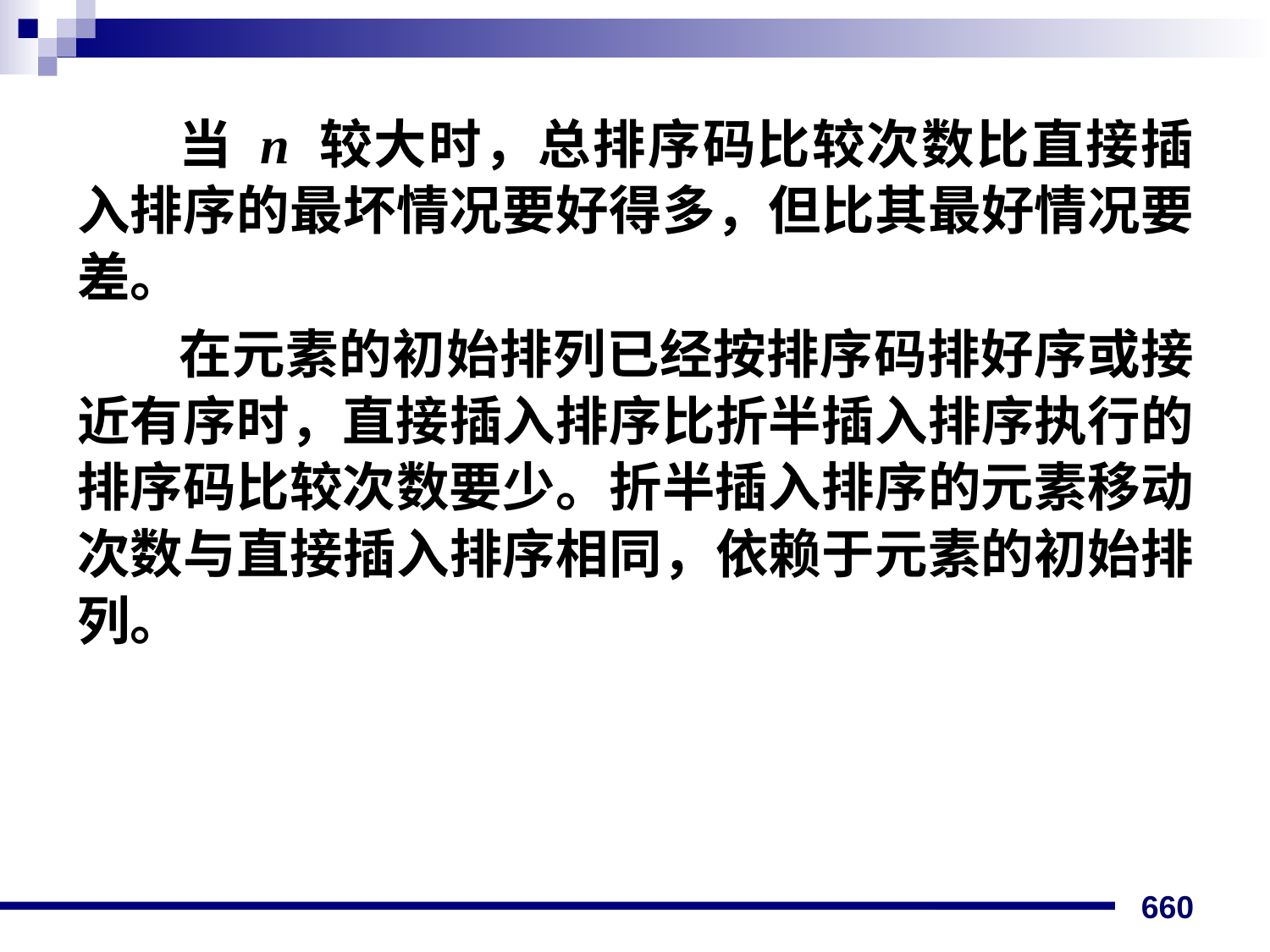

当 n 较大时，总排序码比较次数比直接插入排序的最坏情况要好得多，但比其最好情况要差。
在元素的初始排列已经按排序码排好序或接近有序时，直接插入排序比折半插入排序执行的排序码比较次数要少。折半插入排序的元素移动次数与直接插入排序相同，依赖于元素的初始排列。
660